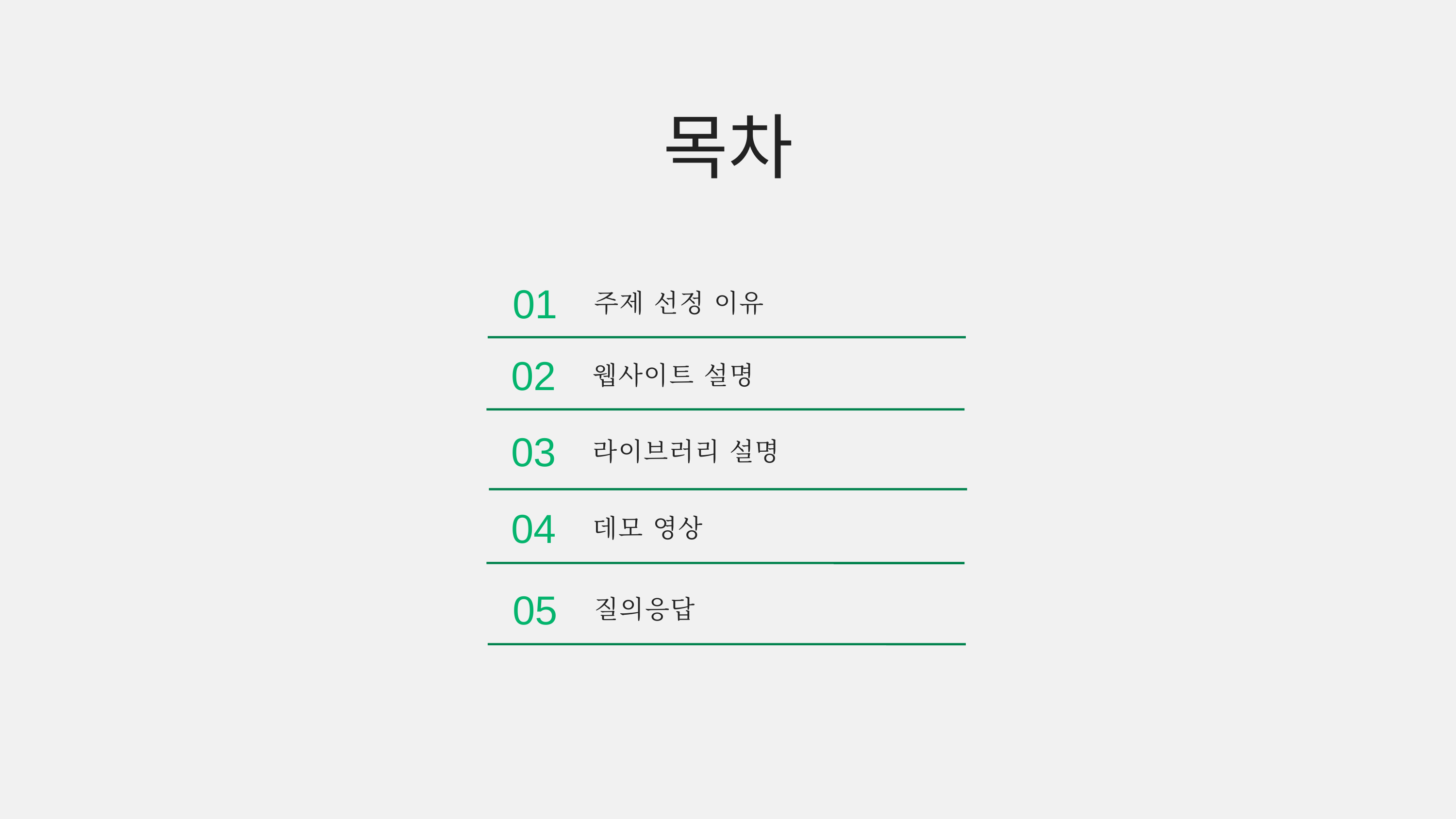

목차
01
주제 선정 이유

02
웹사이트 설명

03
라이브러리 설명

04
데모 영상

05
질의응답